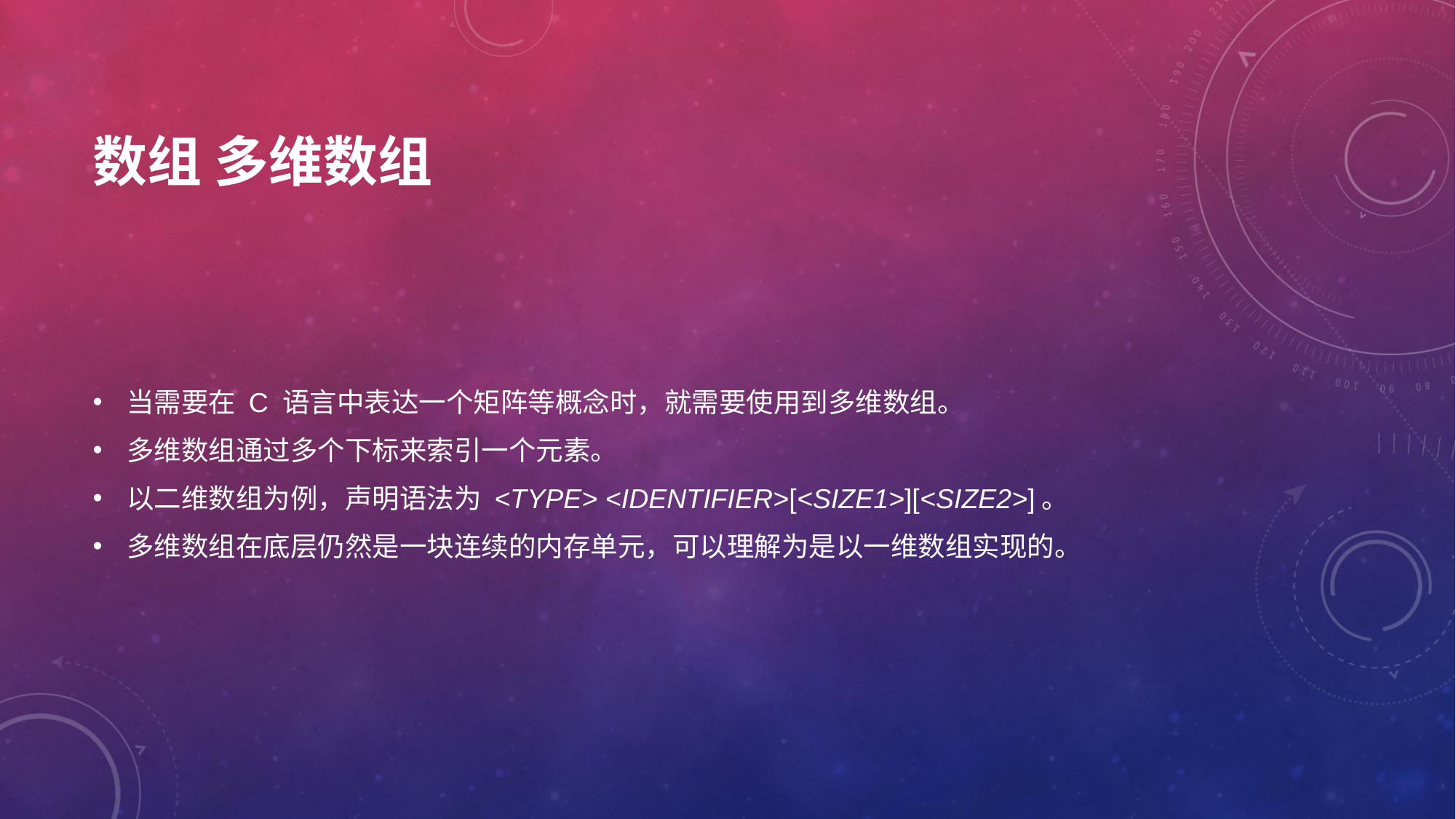

# 数组 多维数组
当需要在 C 语言中表达一个矩阵等概念时，就需要使用到多维数组。
多维数组通过多个下标来索引一个元素。
以二维数组为例，声明语法为 <TYPE> <IDENTIFIER>[<SIZE1>][<SIZE2>]。
多维数组在底层仍然是一块连续的内存单元，可以理解为是以一维数组实现的。